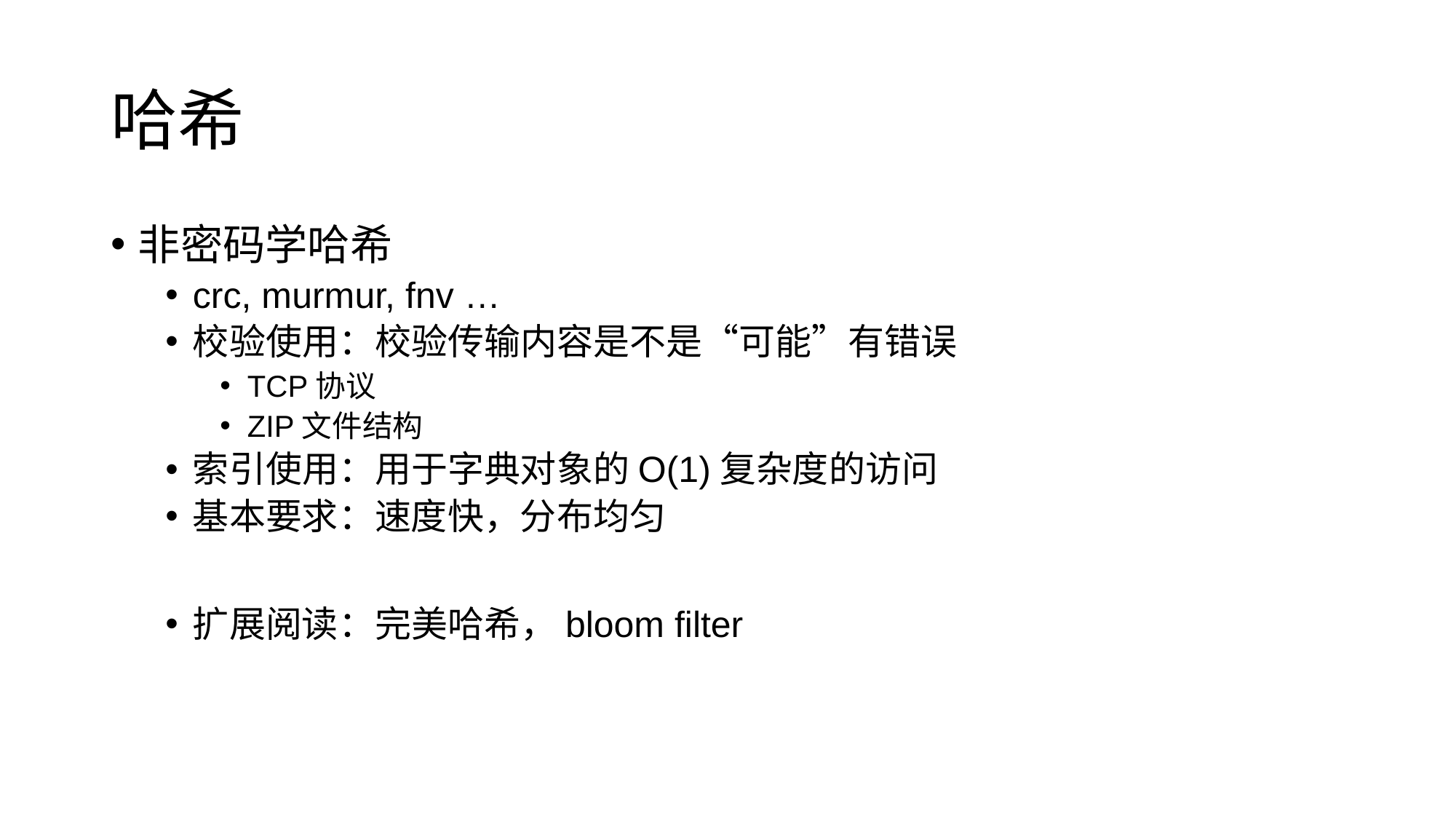

# 哈希
非密码学哈希
crc, murmur, fnv …
校验使用：校验传输内容是不是“可能”有错误
TCP协议
ZIP文件结构
索引使用：用于字典对象的O(1)复杂度的访问
基本要求：速度快，分布均匀

扩展阅读：完美哈希，bloom filter